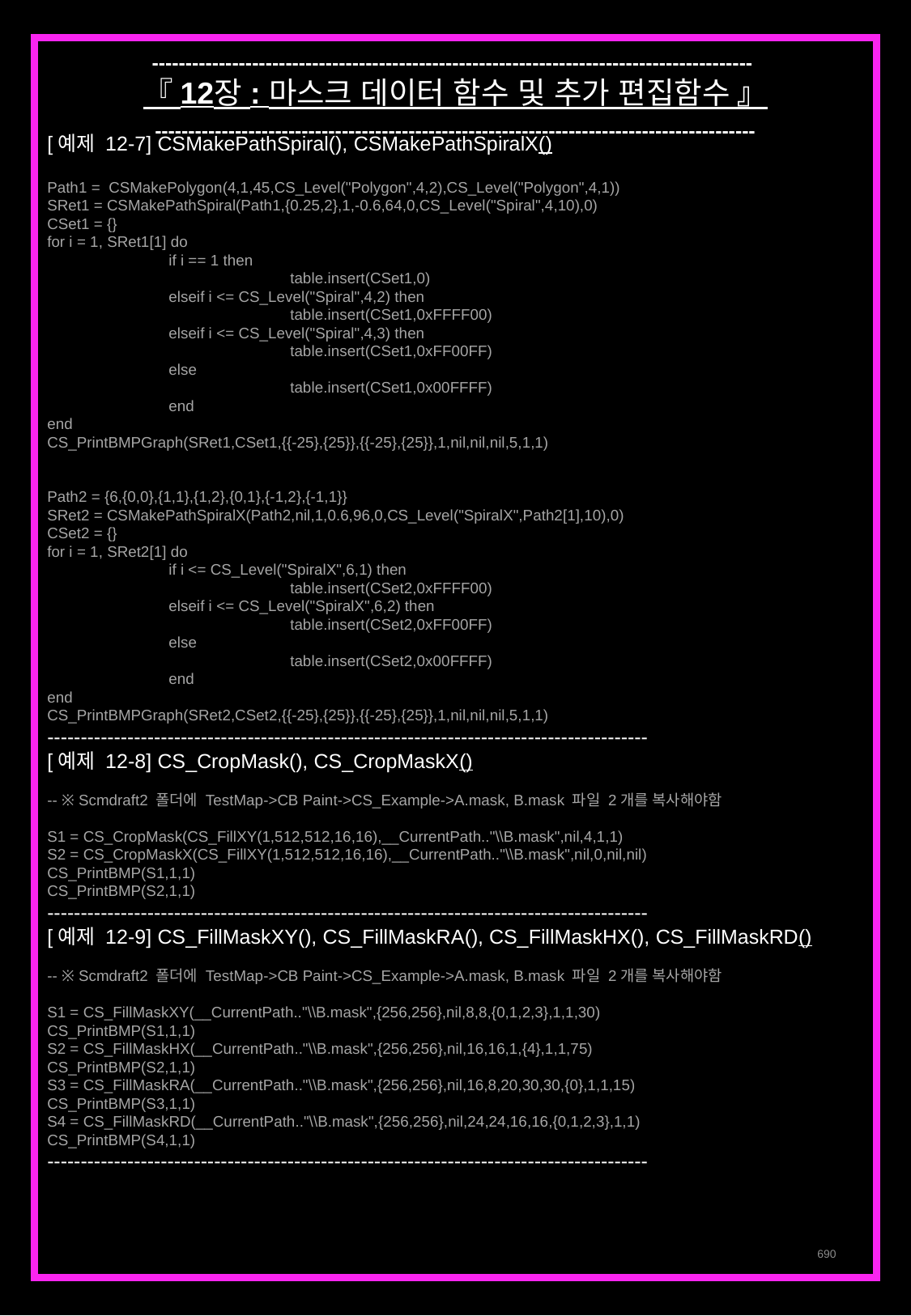

------------------------------------------------------------------------------------------
『 12장 : 마스크 데이터 함수 및 추가 편집함수 』
------------------------------------------------------------------------------------------
[예제 12-7] CSMakePathSpiral(), CSMakePathSpiralX()

Path1 =  CSMakePolygon(4,1,45,CS_Level("Polygon",4,2),CS_Level("Polygon",4,1))
SRet1 = CSMakePathSpiral(Path1,{0.25,2},1,-0.6,64,0,CS_Level("Spiral",4,10),0)
CSet1 = {}
for i = 1, SRet1[1] do
	if i == 1 then
		table.insert(CSet1,0)
	elseif i <= CS_Level("Spiral",4,2) then
		table.insert(CSet1,0xFFFF00)
	elseif i <= CS_Level("Spiral",4,3) then
		table.insert(CSet1,0xFF00FF)
	else
		table.insert(CSet1,0x00FFFF)
	end
end
CS_PrintBMPGraph(SRet1,CSet1,{{-25},{25}},{{-25},{25}},1,nil,nil,nil,5,1,1)

Path2 = {6,{0,0},{1,1},{1,2},{0,1},{-1,2},{-1,1}}
SRet2 = CSMakePathSpiralX(Path2,nil,1,0.6,96,0,CS_Level("SpiralX",Path2[1],10),0)
CSet2 = {}
for i = 1, SRet2[1] do
	if i <= CS_Level("SpiralX",6,1) then
		table.insert(CSet2,0xFFFF00)
	elseif i <= CS_Level("SpiralX",6,2) then
		table.insert(CSet2,0xFF00FF)
	else
		table.insert(CSet2,0x00FFFF)
	end
end
CS_PrintBMPGraph(SRet2,CSet2,{{-25},{25}},{{-25},{25}},1,nil,nil,nil,5,1,1)
------------------------------------------------------------------------------------------
[예제 12-8] CS_CropMask(), CS_CropMaskX()

-- ※ Scmdraft2 폴더에 TestMap->CB Paint->CS_Example->A.mask, B.mask 파일 2개를 복사해야함

S1 = CS_CropMask(CS_FillXY(1,512,512,16,16),__CurrentPath.."\\B.mask",nil,4,1,1)
S2 = CS_CropMaskX(CS_FillXY(1,512,512,16,16),__CurrentPath.."\\B.mask",nil,0,nil,nil)
CS_PrintBMP(S1,1,1)
CS_PrintBMP(S2,1,1)
------------------------------------------------------------------------------------------
[예제 12-9] CS_FillMaskXY(), CS_FillMaskRA(), CS_FillMaskHX(), CS_FillMaskRD()

-- ※ Scmdraft2 폴더에 TestMap->CB Paint->CS_Example->A.mask, B.mask 파일 2개를 복사해야함

S1 = CS_FillMaskXY(__CurrentPath.."\\B.mask",{256,256},nil,8,8,{0,1,2,3},1,1,30)
CS_PrintBMP(S1,1,1)
S2 = CS_FillMaskHX(__CurrentPath.."\\B.mask",{256,256},nil,16,16,1,{4},1,1,75)
CS_PrintBMP(S2,1,1)
S3 = CS_FillMaskRA(__CurrentPath.."\\B.mask",{256,256},nil,16,8,20,30,30,{0},1,1,15)
CS_PrintBMP(S3,1,1)
S4 = CS_FillMaskRD(__CurrentPath.."\\B.mask",{256,256},nil,24,24,16,16,{0,1,2,3},1,1)
CS_PrintBMP(S4,1,1)
------------------------------------------------------------------------------------------

690